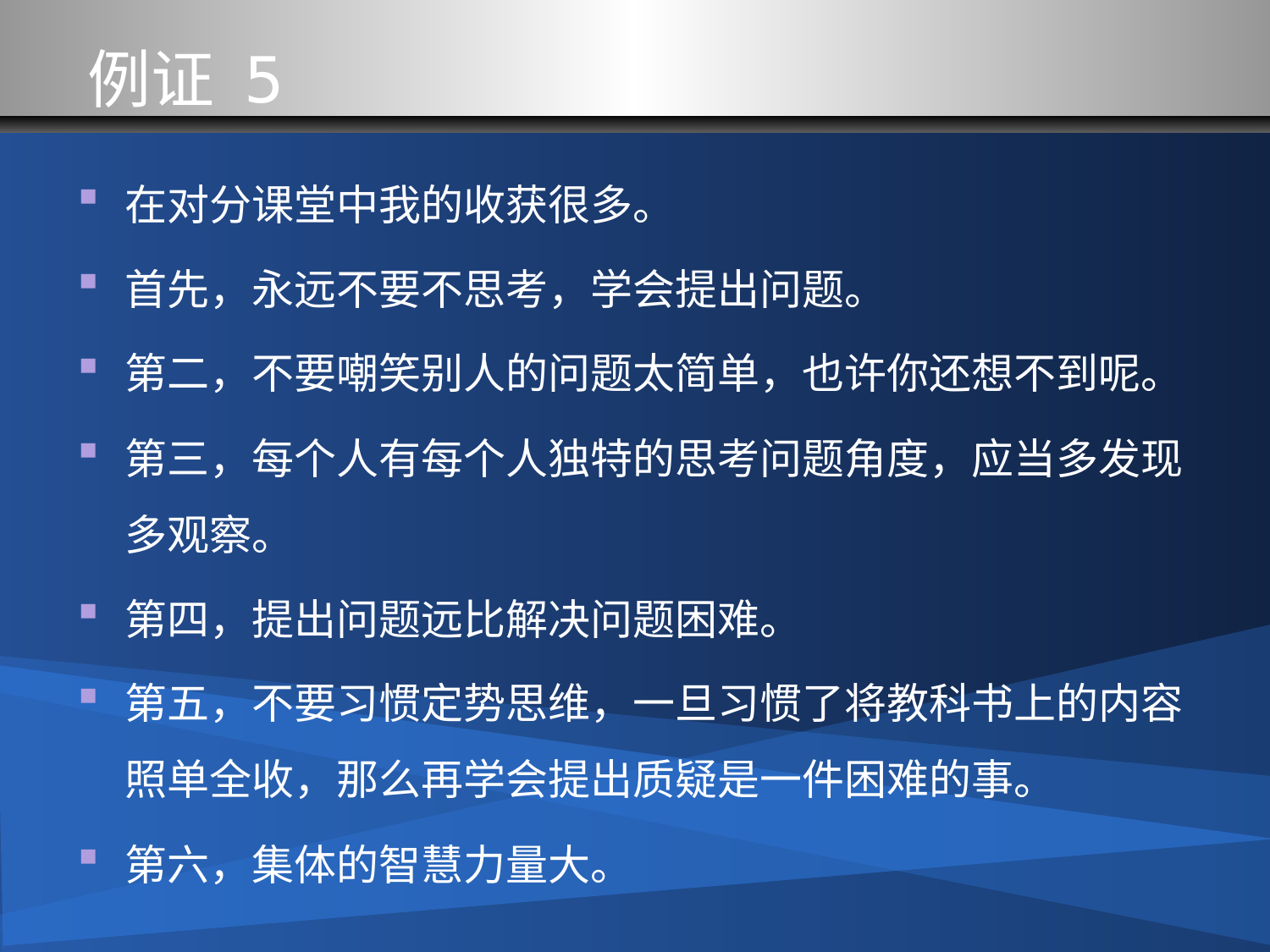

例证 5
在对分课堂中我的收获很多。
首先，永远不要不思考，学会提出问题。
第二，不要嘲笑别人的问题太简单，也许你还想不到呢。
第三，每个人有每个人独特的思考问题角度，应当多发现多观察。
第四，提出问题远比解决问题困难。
第五，不要习惯定势思维，一旦习惯了将教科书上的内容照单全收，那么再学会提出质疑是一件困难的事。
第六，集体的智慧力量大。